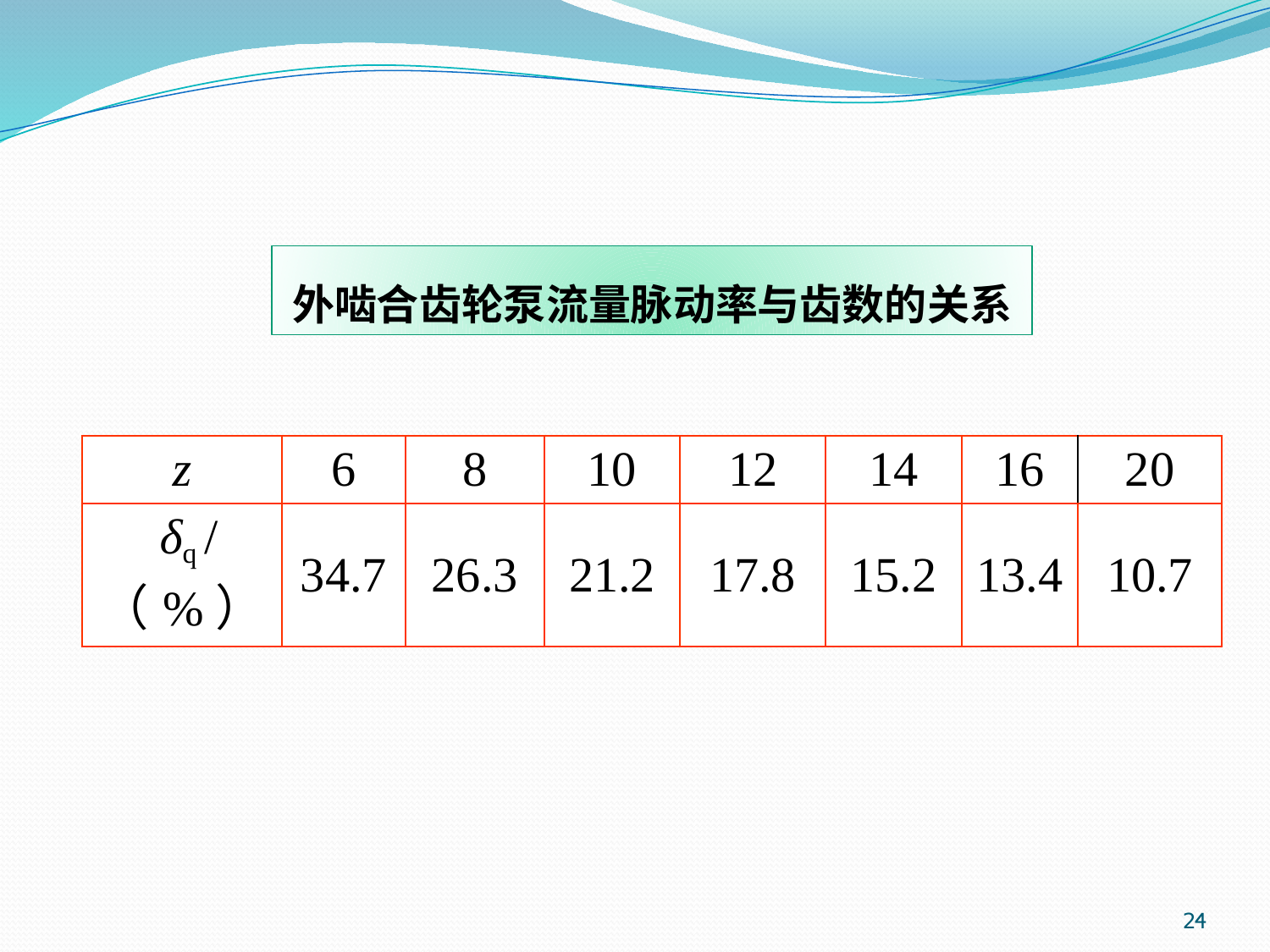

外啮合齿轮泵流量脉动率与齿数的关系
| z | 6 | 8 | 10 | 12 | 14 | 16 | 20 |
| --- | --- | --- | --- | --- | --- | --- | --- |
| δq /（%） | 34.7 | 26.3 | 21.2 | 17.8 | 15.2 | 13.4 | 10.7 |
24